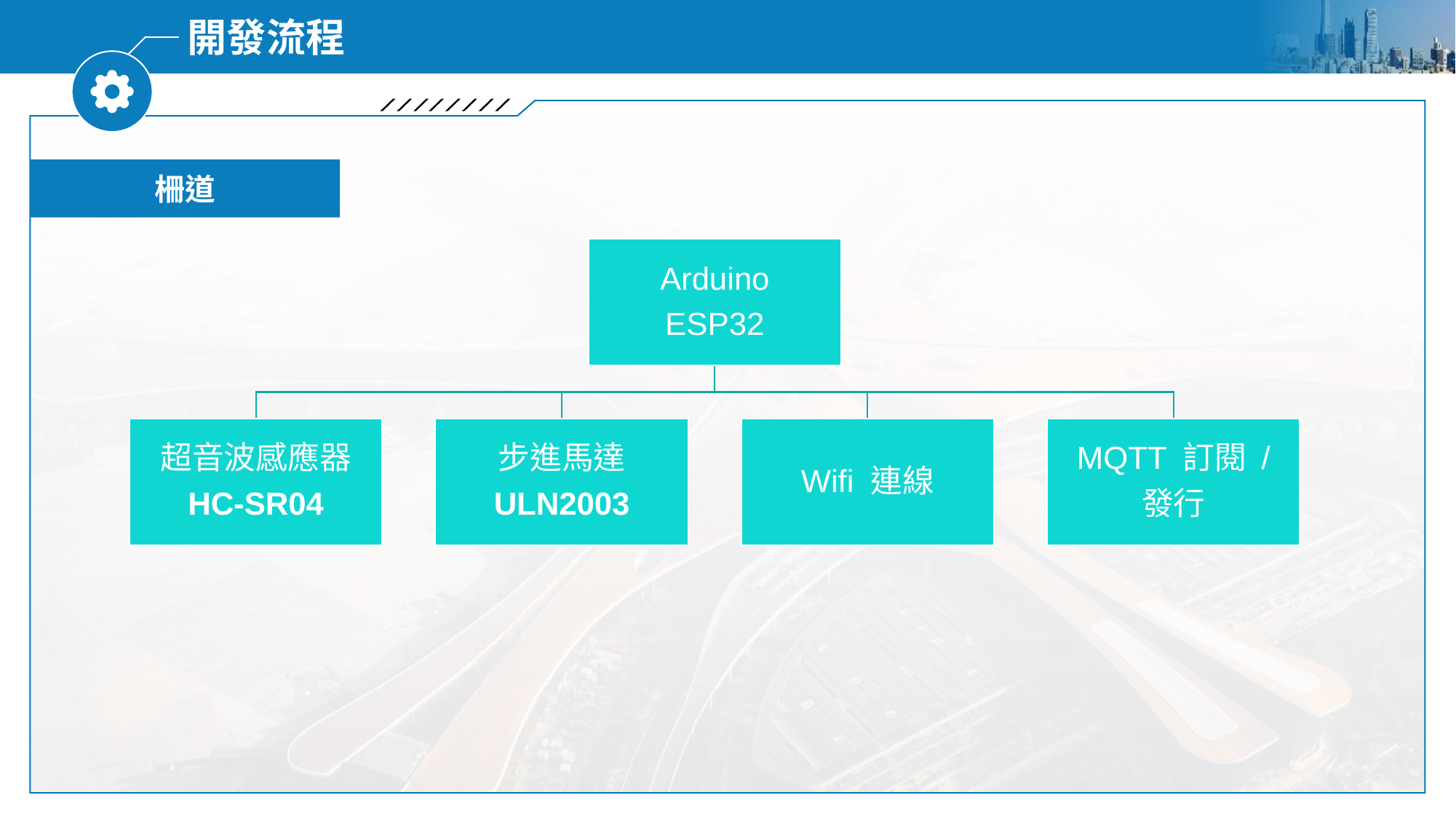

開發流程
Arduino
ESP32
超音波感應器
HC-SR04
步進馬達
ULN2003
Wifi 連線
MQTT 訂閱 /
發行
柵道